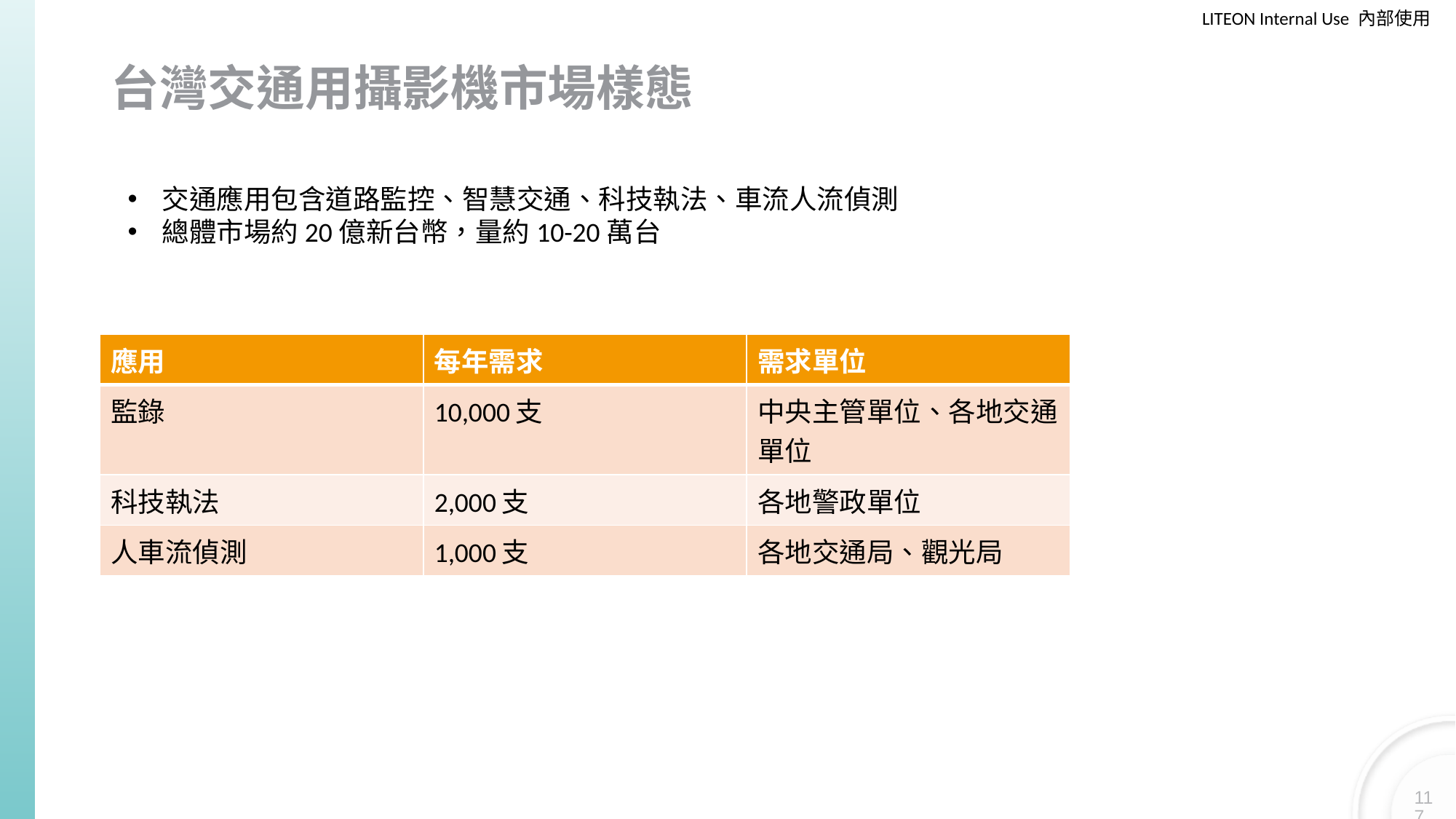

# 台灣交通用攝影機市場樣態
交通應用包含道路監控、智慧交通、科技執法、車流人流偵測
總體市場約20億新台幣，量約10-20萬台

| 應用 | 每年需求 | 需求單位 |
| --- | --- | --- |
| 監錄 | 10,000支 | 中央主管單位、各地交通單位 |
| 科技執法 | 2,000支 | 各地警政單位 |
| 人車流偵測 | 1,000支 | 各地交通局、觀光局 |
117